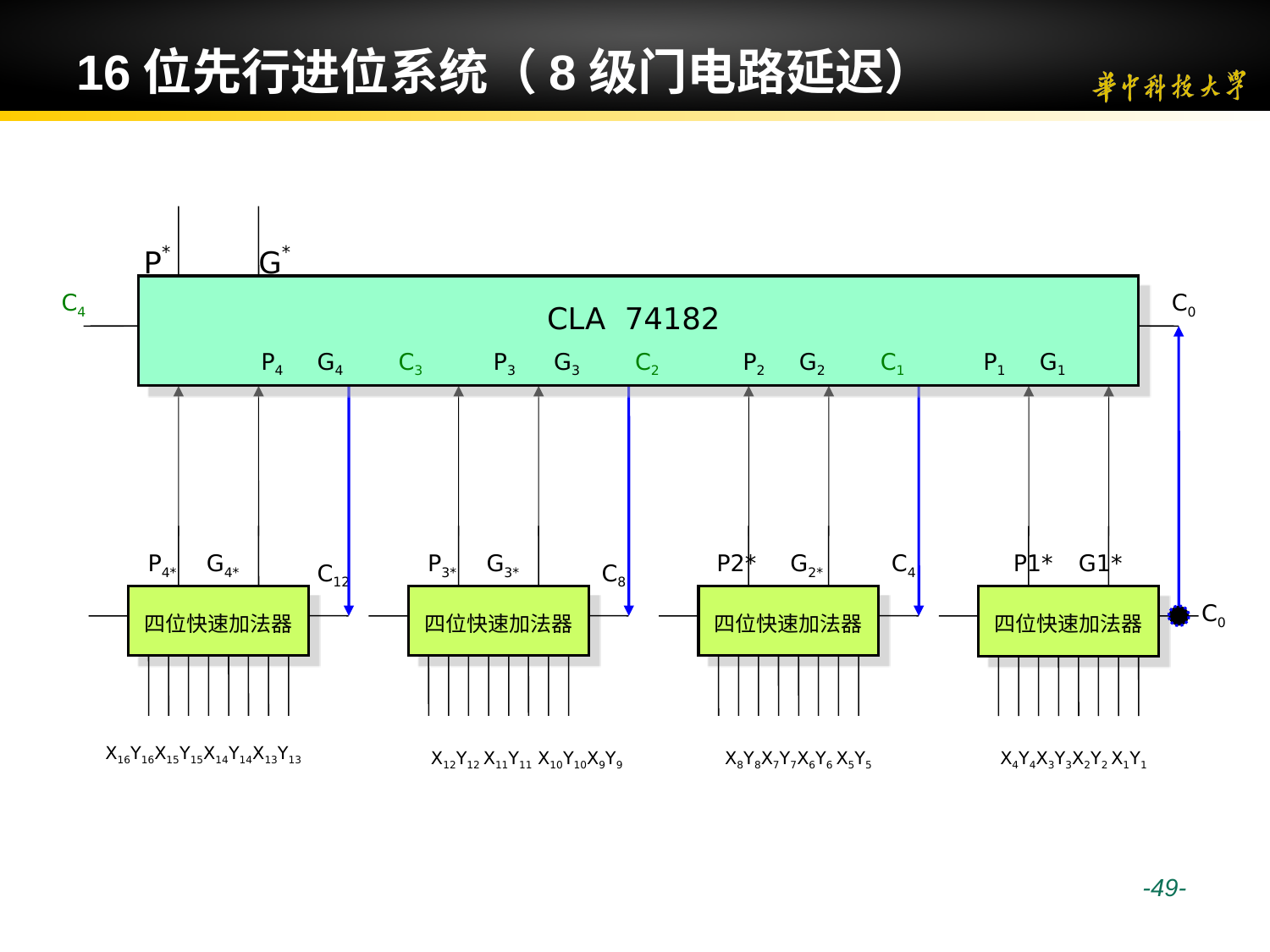

# 16位先行进位系统（8级门电路延迟）

 P*                G*
C4

C0
 CLA  74182

 P4        G4             C3                P3         G3             C2                   P2        G2             C1             P1        G1

P4*       G4*
C12
四位快速加法器

 X16Y16X15Y15X14Y14X13Y13

四位快速加法器

  X12Y12 X11Y11 X10Y10X9Y9
C8
P3*       G3*

四位快速加法器

X8Y8X7Y7X6Y6 X5Y5
C4
P2*        G2*

四位快速加法器

C0
X4Y4X3Y3X2Y2 X1Y1
P1*      G1*

 -49-